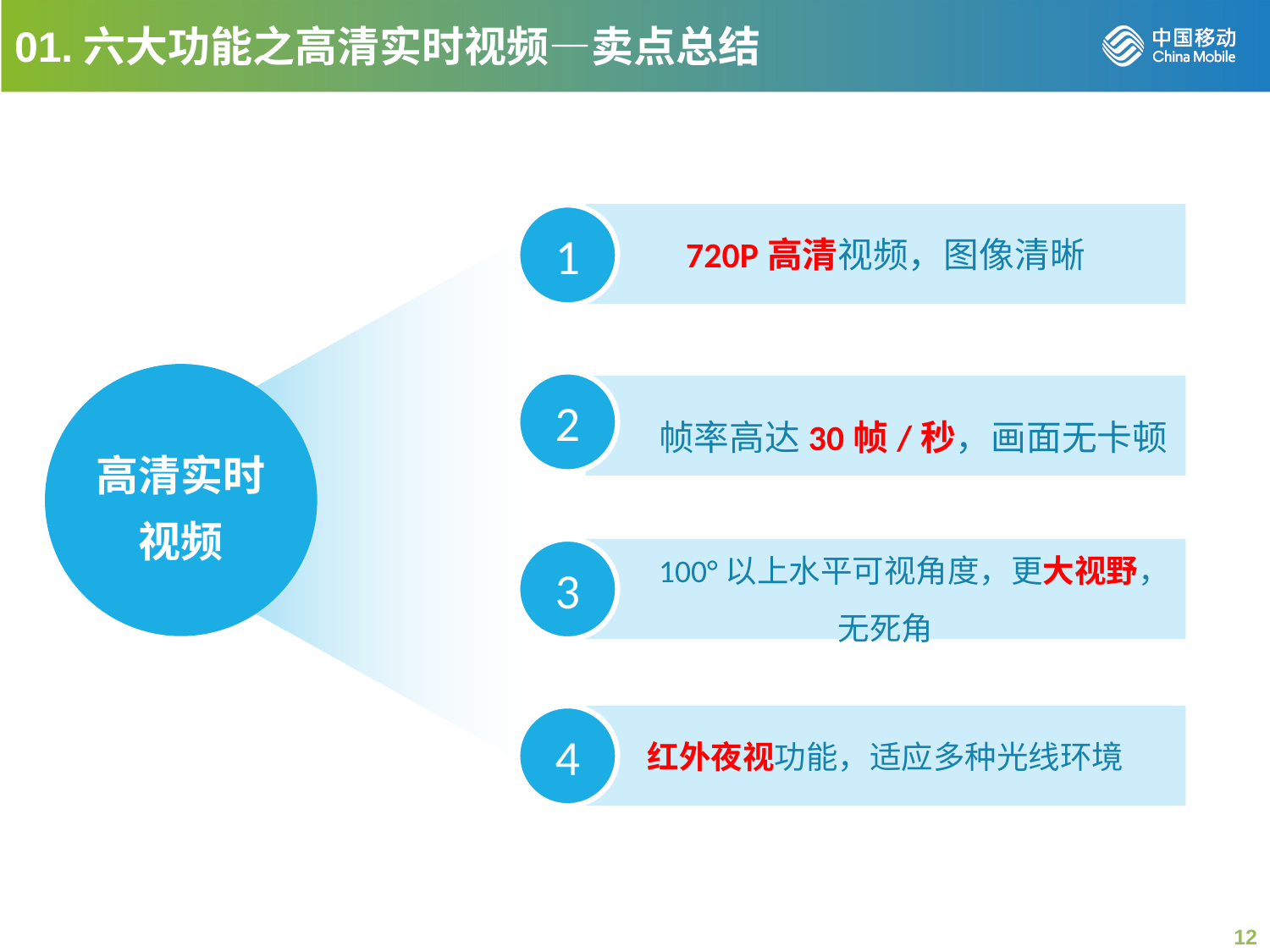

01.六大功能之高清实时视频—卖点总结
720P高清视频，图像清晰
1

高清实时视频
2
      帧率高达30帧/秒，画面无卡顿
3
        100°以上水平可视角度，更大视野，无死角
4
红外夜视功能，适应多种光线环境